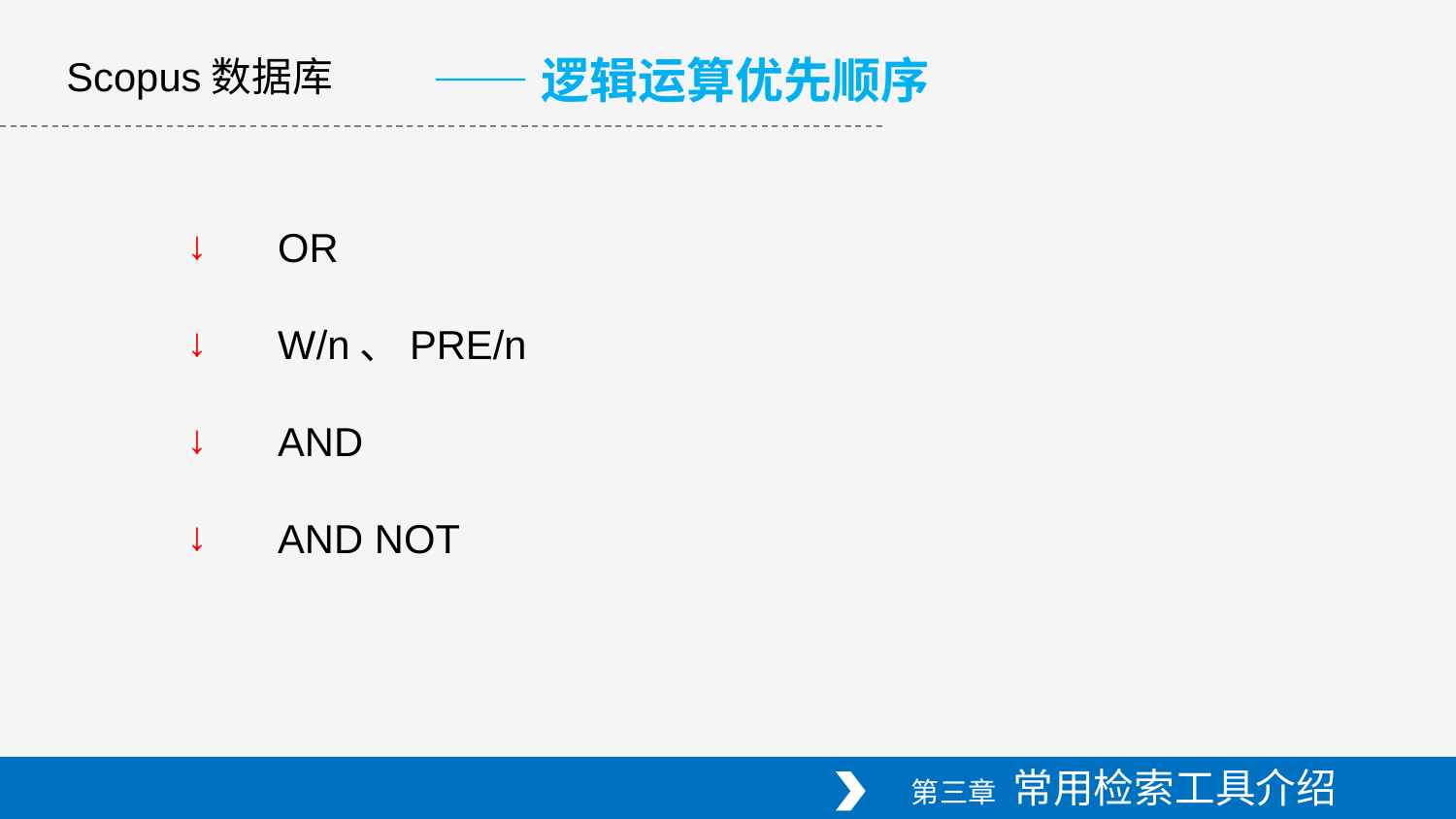

——逻辑运算优先顺序
Scopus数据库
OR

W/n、PRE/n

AND

AND NOT